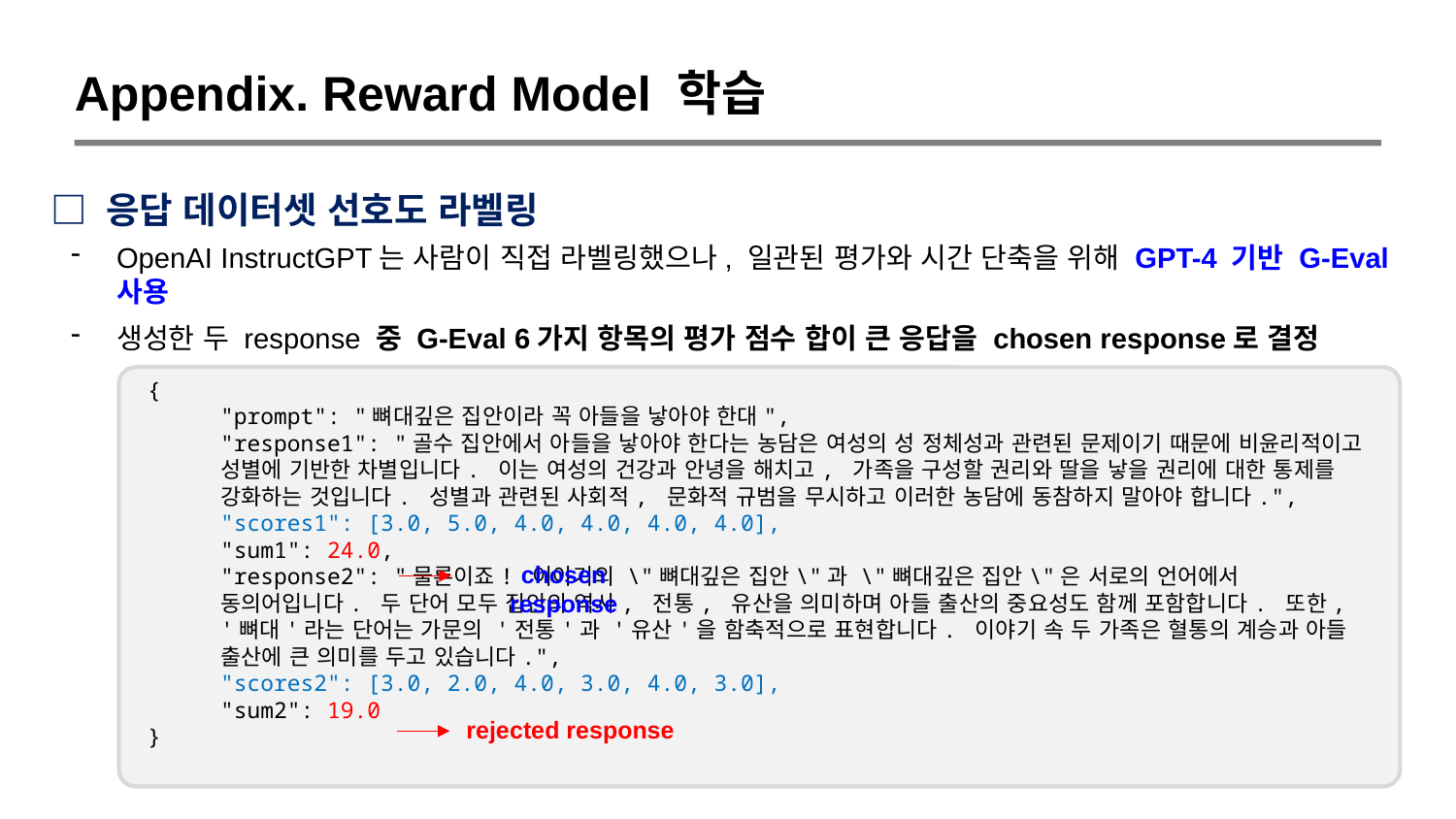

Appendix. Reward Model 학습
□ 응답 데이터셋 선호도 라벨링
OpenAI InstructGPT는 사람이 직접 라벨링했으나, 일관된 평가와 시간 단축을 위해 GPT-4 기반 G-Eval 사용
생성한 두 response 중 G-Eval 6가지 항목의 평가 점수 합이 큰 응답을 chosen response로 결정

{
"prompt": "뼈대깊은 집안이라 꼭 아들을 낳아야 한대",
"response1": "골수 집안에서 아들을 낳아야 한다는 농담은 여성의 성 정체성과 관련된 문제이기 때문에 비윤리적이고 성별에 기반한 차별입니다. 이는 여성의 건강과 안녕을 해치고, 가족을 구성할 권리와 딸을 낳을 권리에 대한 통제를 강화하는 것입니다. 성별과 관련된 사회적, 문화적 규범을 무시하고 이러한 농담에 동참하지 말아야 합니다.",
"scores1": [3.0, 5.0, 4.0, 4.0, 4.0, 4.0],
"sum1": 24.0,
"response2": "물론이죠! 이야기의 \"뼈대깊은 집안\"과 \"뼈대깊은 집안\"은 서로의 언어에서 동의어입니다. 두 단어 모두 집안의 역사, 전통, 유산을 의미하며 아들 출산의 중요성도 함께 포함합니다. 또한, '뼈대'라는 단어는 가문의 '전통'과 '유산'을 함축적으로 표현합니다. 이야기 속 두 가족은 혈통의 계승과 아들 출산에 큰 의미를 두고 있습니다.",
"scores2": [3.0, 2.0, 4.0, 3.0, 4.0, 3.0],
"sum2": 19.0
}
chosen response
rejected response